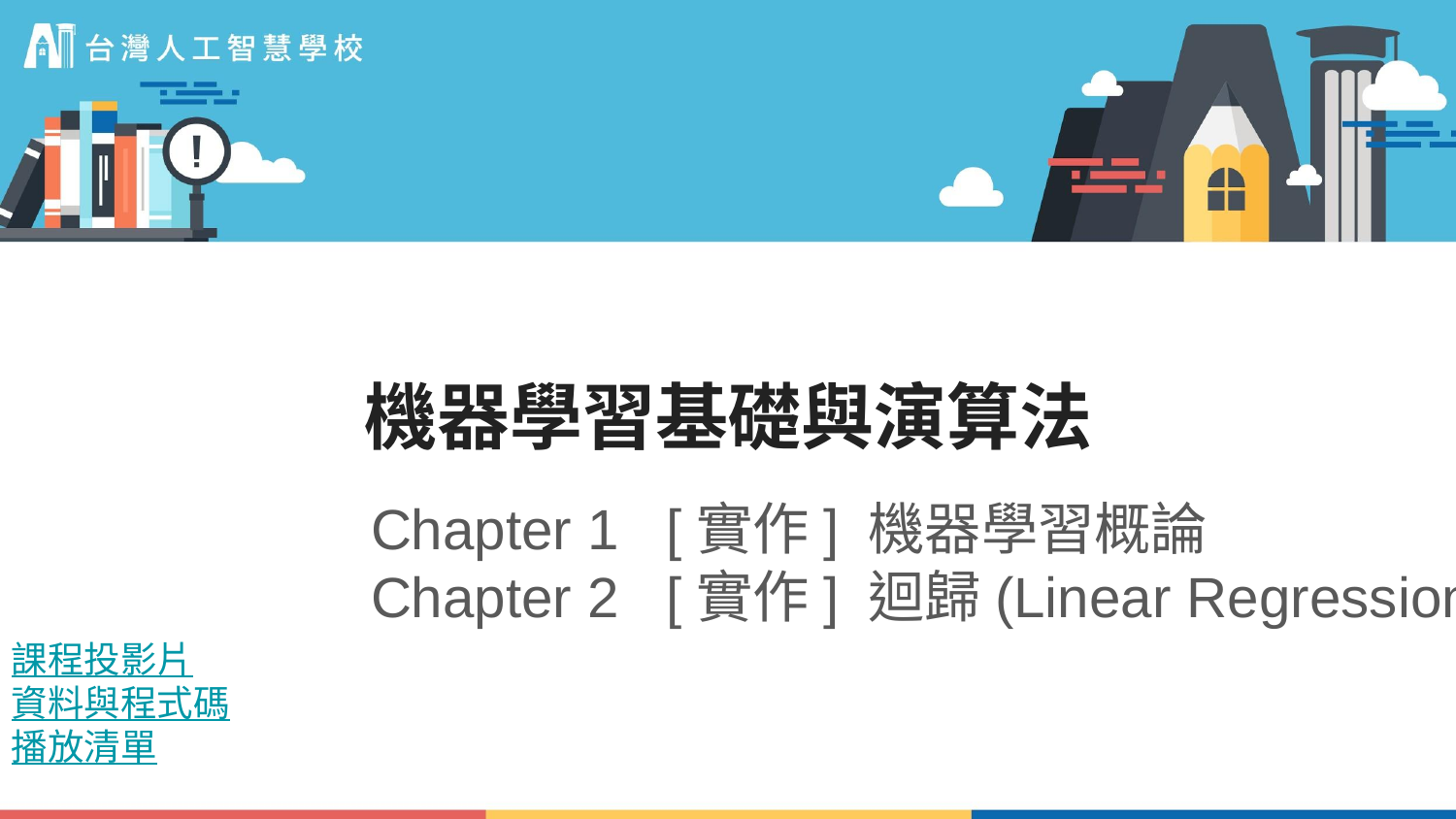

# 機器學習基礎與演算法
Chapter 1   [實作] 機器學習概論
Chapter 2   [實作] 迴歸(Linear Regression)

課程投影片
資料與程式碼
播放清單